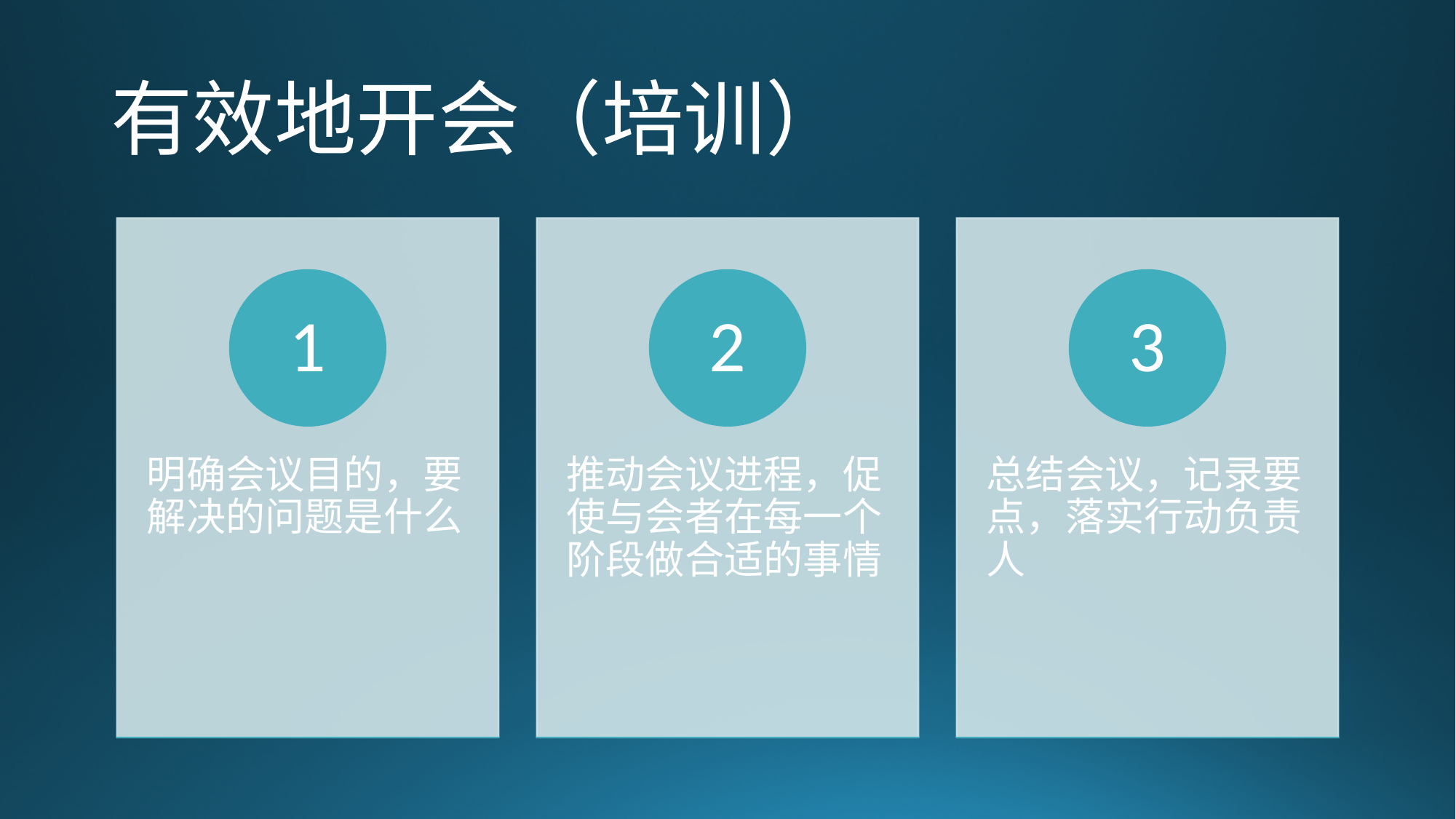

# 有效地开会（培训）
明确会议目的，要解决的问题是什么
1
推动会议进程，促使与会者在每一个阶段做合适的事情
2
总结会议，记录要点，落实行动负责人
3